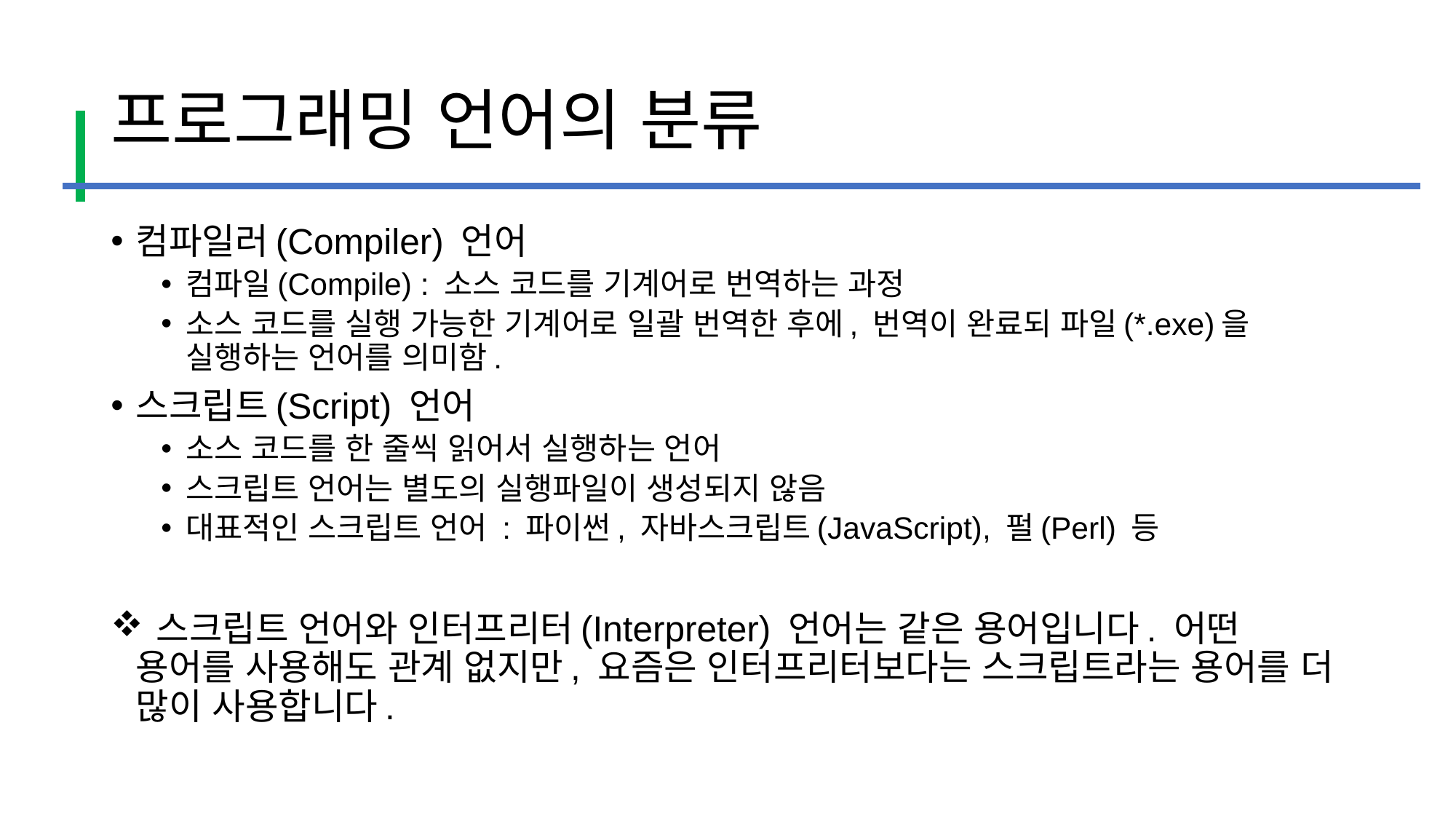

# 프로그래밍 언어의 분류
컴파일러(Compiler) 언어
컴파일(Compile) : 소스 코드를 기계어로 번역하는 과정
소스 코드를 실행 가능한 기계어로 일괄 번역한 후에, 번역이 완료되 파일(*.exe)을 실행하는 언어를 의미함.
스크립트(Script) 언어
소스 코드를 한 줄씩 읽어서 실행하는 언어
스크립트 언어는 별도의 실행파일이 생성되지 않음
대표적인 스크립트 언어 : 파이썬, 자바스크립트(JavaScript), 펄(Perl) 등

 스크립트 언어와 인터프리터(Interpreter) 언어는 같은 용어입니다. 어떤 용어를 사용해도 관계 없지만, 요즘은 인터프리터보다는 스크립트라는 용어를 더 많이 사용합니다.